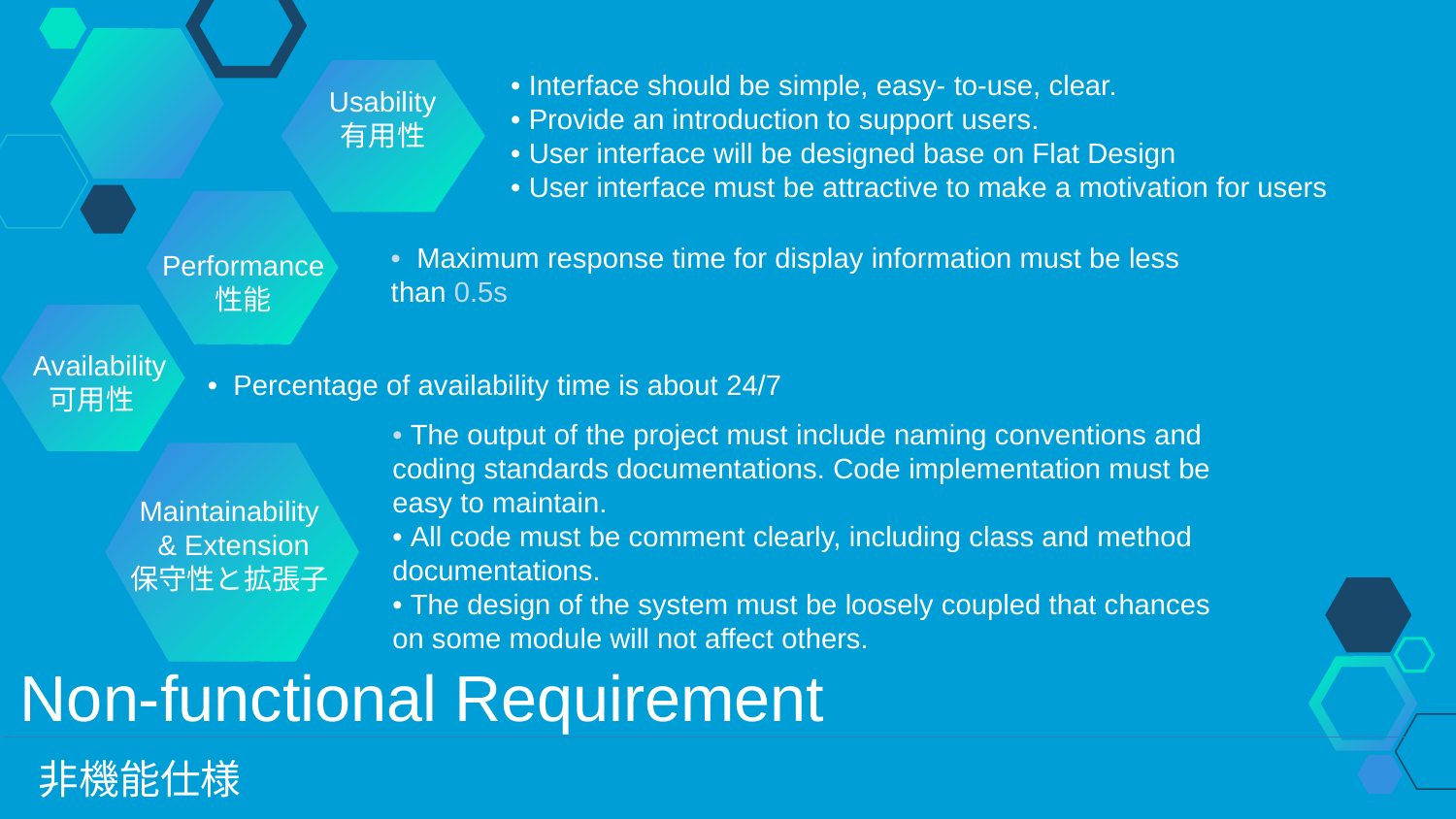

• Interface should be simple, easy- to-use, clear.
• Provide an introduction to support users.
• User interface will be designed base on Flat Design
• User interface must be attractive to make a motivation for users
Usability
有用性

•  Maximum response time for display information must be less than 0.5s
Performance
性能

Availability
可用性
•  Percentage of availability time is about 24/7
• The output of the project must include naming conventions and coding standards documentations. Code implementation must be easy to maintain.
• All code must be comment clearly, including class and method documentations.
• The design of the system must be loosely coupled that chances on some module will not affect others.

Maintainability
& Extension
保守性と拡張子
Non-functional Requirement
非機能仕様